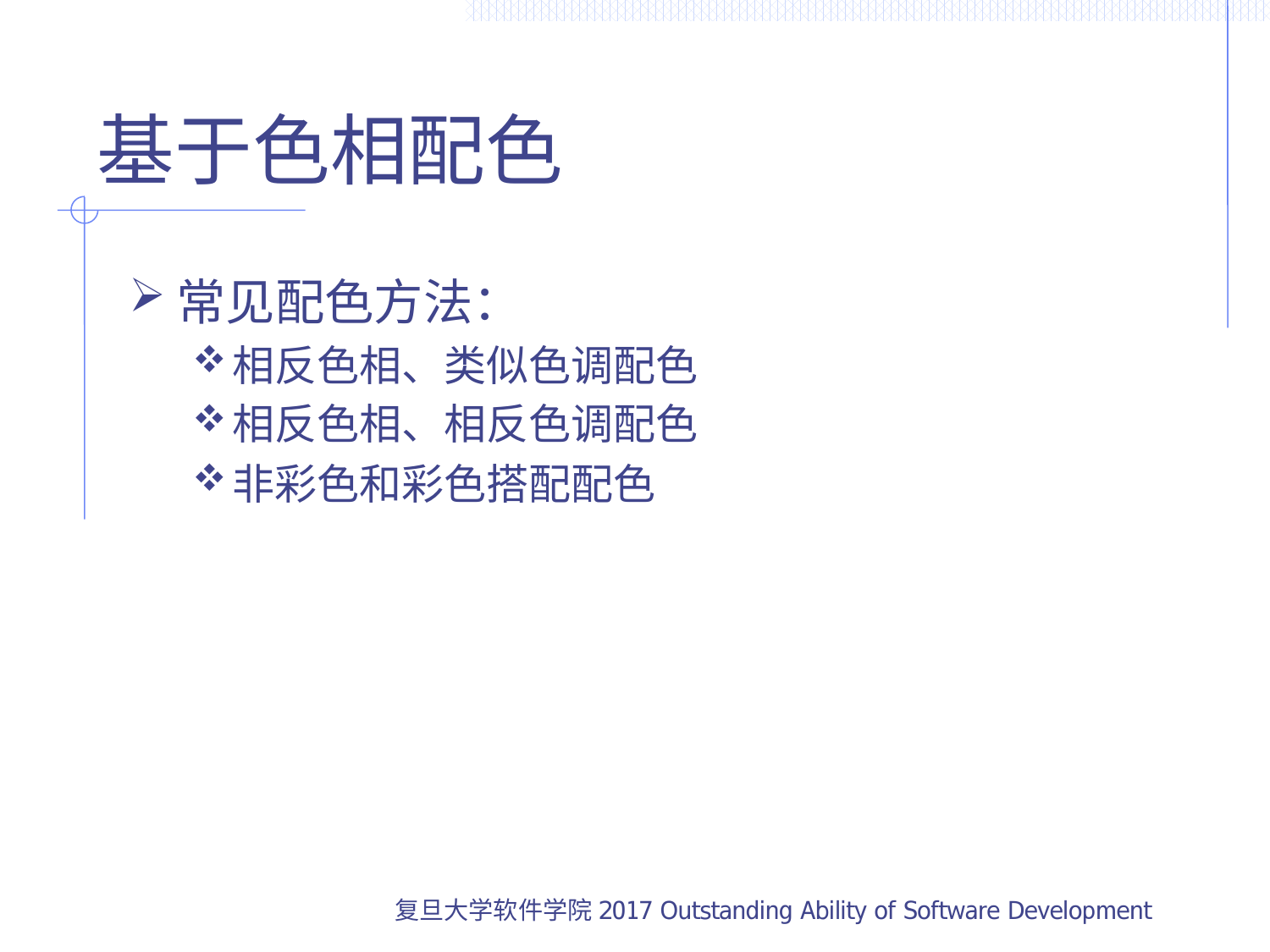

# 基于色相配色
常见配色方法：
相反色相、类似色调配色
相反色相、相反色调配色
非彩色和彩色搭配配色